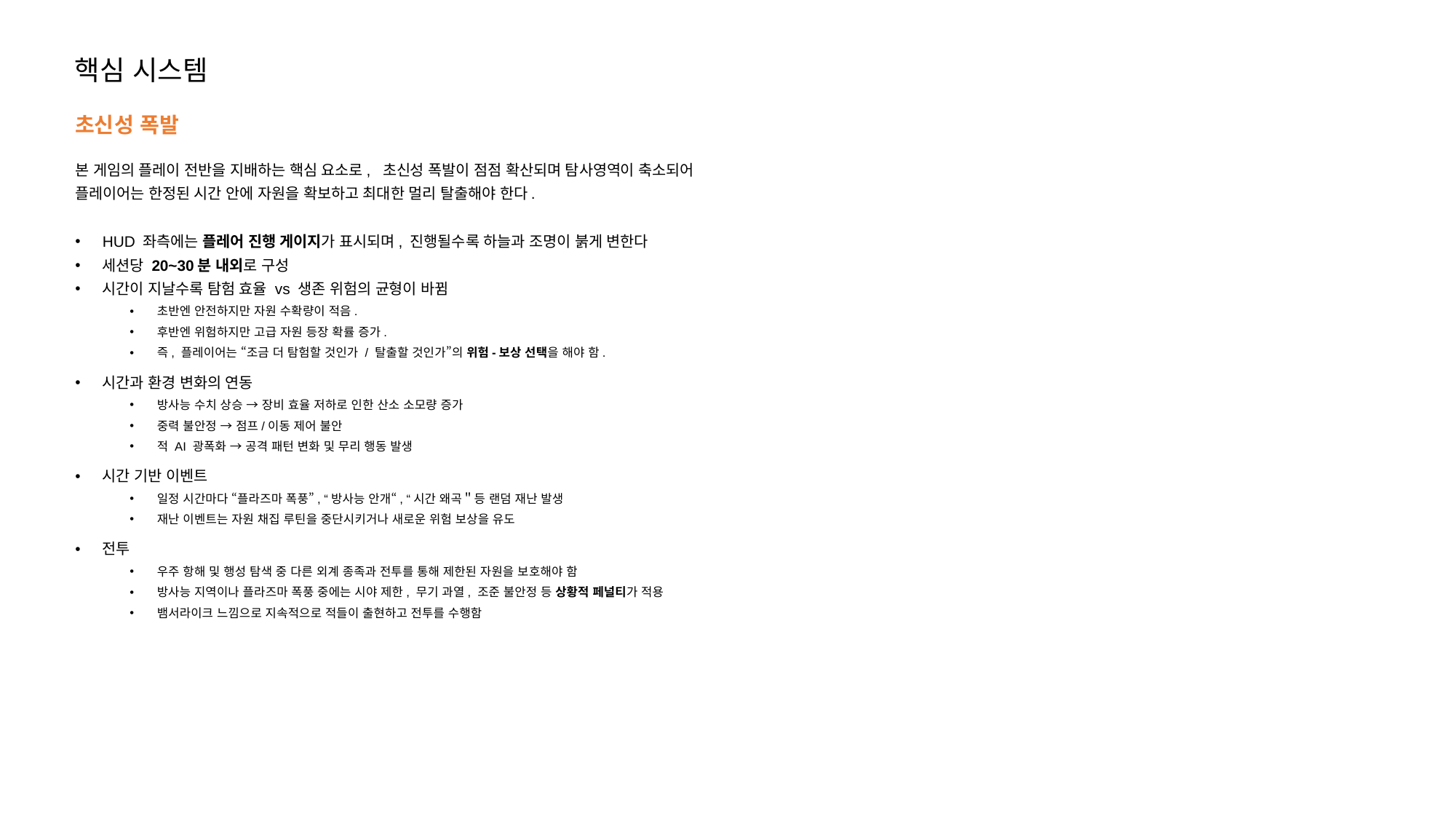

핵심 시스템
초신성 폭발
본 게임의 플레이 전반을 지배하는 핵심 요소로,  초신성 폭발이 점점 확산되며 탐사영역이 축소되어
플레이어는 한정된 시간 안에 자원을 확보하고 최대한 멀리 탈출해야 한다.

HUD 좌측에는 플레어 진행 게이지가 표시되며, 진행될수록 하늘과 조명이 붉게 변한다
세션당 20~30분 내외로 구성
시간이 지날수록 탐험 효율 vs 생존 위험의 균형이 바뀜
초반엔 안전하지만 자원 수확량이 적음.
후반엔 위험하지만 고급 자원 등장 확률 증가.
즉, 플레이어는 “조금 더 탐험할 것인가 / 탈출할 것인가”의 위험-보상 선택을 해야 함.
시간과 환경 변화의 연동
방사능 수치 상승 → 장비 효율 저하로 인한 산소 소모량 증가
중력 불안정 → 점프/이동 제어 불안
적 AI 광폭화 → 공격 패턴 변화 및 무리 행동 발생
시간 기반 이벤트
일정 시간마다 “플라즈마 폭풍”, “방사능 안개“, “시간 왜곡＂등 랜덤 재난 발생
재난 이벤트는 자원 채집 루틴을 중단시키거나 새로운 위험 보상을 유도
전투
우주 항해 및 행성 탐색 중 다른 외계 종족과 전투를 통해 제한된 자원을 보호해야 함
방사능 지역이나 플라즈마 폭풍 중에는 시야 제한, 무기 과열, 조준 불안정 등 상황적 페널티가 적용
뱀서라이크 느낌으로 지속적으로 적들이 출현하고 전투를 수행함